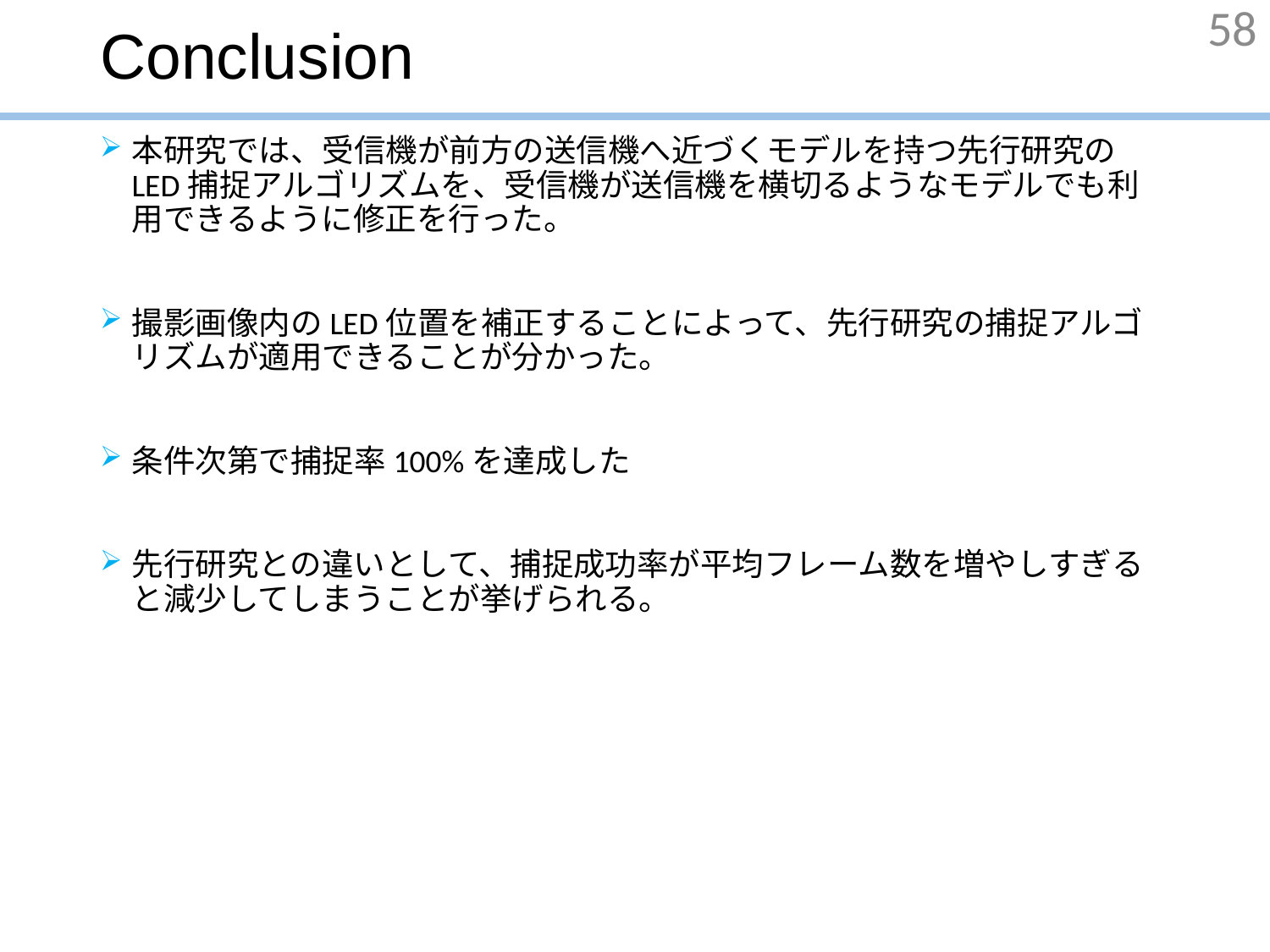

# Conclusion
58
本研究では、受信機が前方の送信機へ近づくモデルを持つ先行研究のLED捕捉アルゴリズムを、受信機が送信機を横切るようなモデルでも利用できるように修正を行った。

撮影画像内のLED位置を補正することによって、先行研究の捕捉アルゴリズムが適用できることが分かった。

条件次第で捕捉率100%を達成した

先行研究との違いとして、捕捉成功率が平均フレーム数を増やしすぎると減少してしまうことが挙げられる。